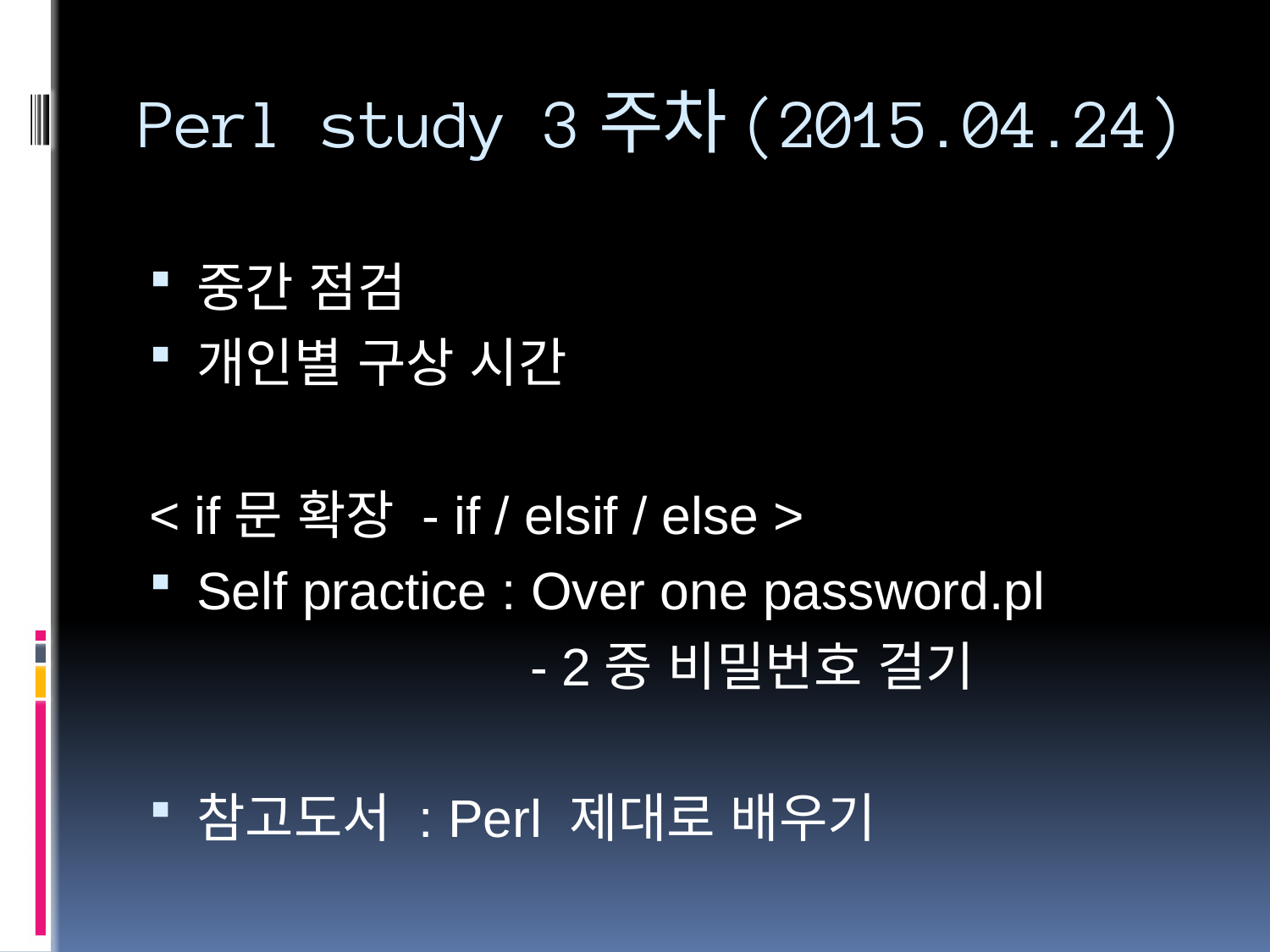

# Perl study 3주차(2015.04.24)
중간 점검
개인별 구상 시간

< if문 확장 - if / elsif / else >
Self practice : Over one password.pl
			- 2중 비밀번호 걸기

참고도서 : Perl 제대로 배우기